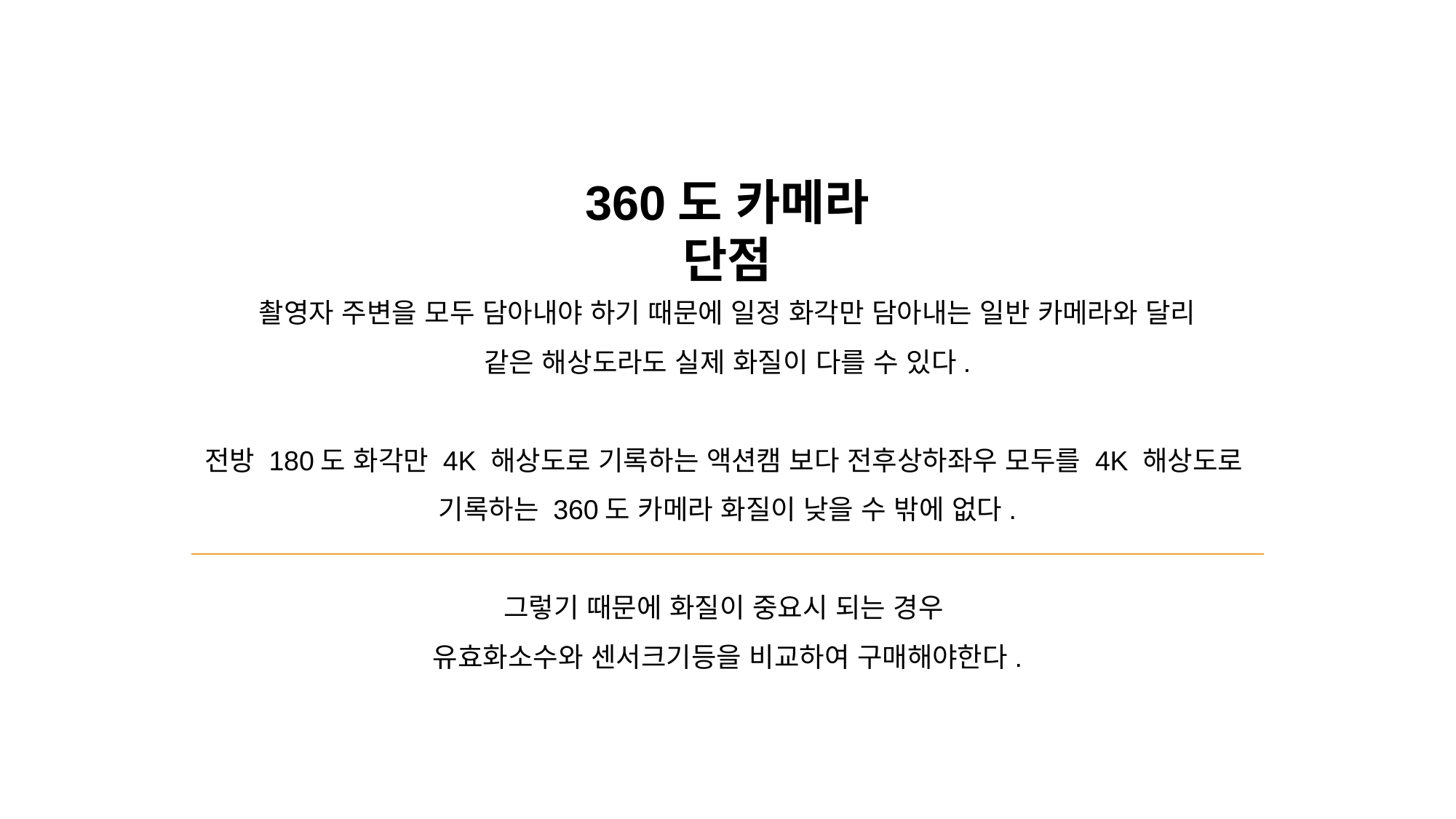

360도 카메라 단점
촬영자 주변을 모두 담아내야 하기 때문에 일정 화각만 담아내는 일반 카메라와 달리
같은 해상도라도 실제 화질이 다를 수 있다.

전방 180도 화각만 4K 해상도로 기록하는 액션캠 보다 전후상하좌우 모두를 4K 해상도로
기록하는 360도 카메라 화질이 낮을 수 밖에 없다.

그렇기 때문에 화질이 중요시 되는 경우
유효화소수와 센서크기등을 비교하여 구매해야한다.